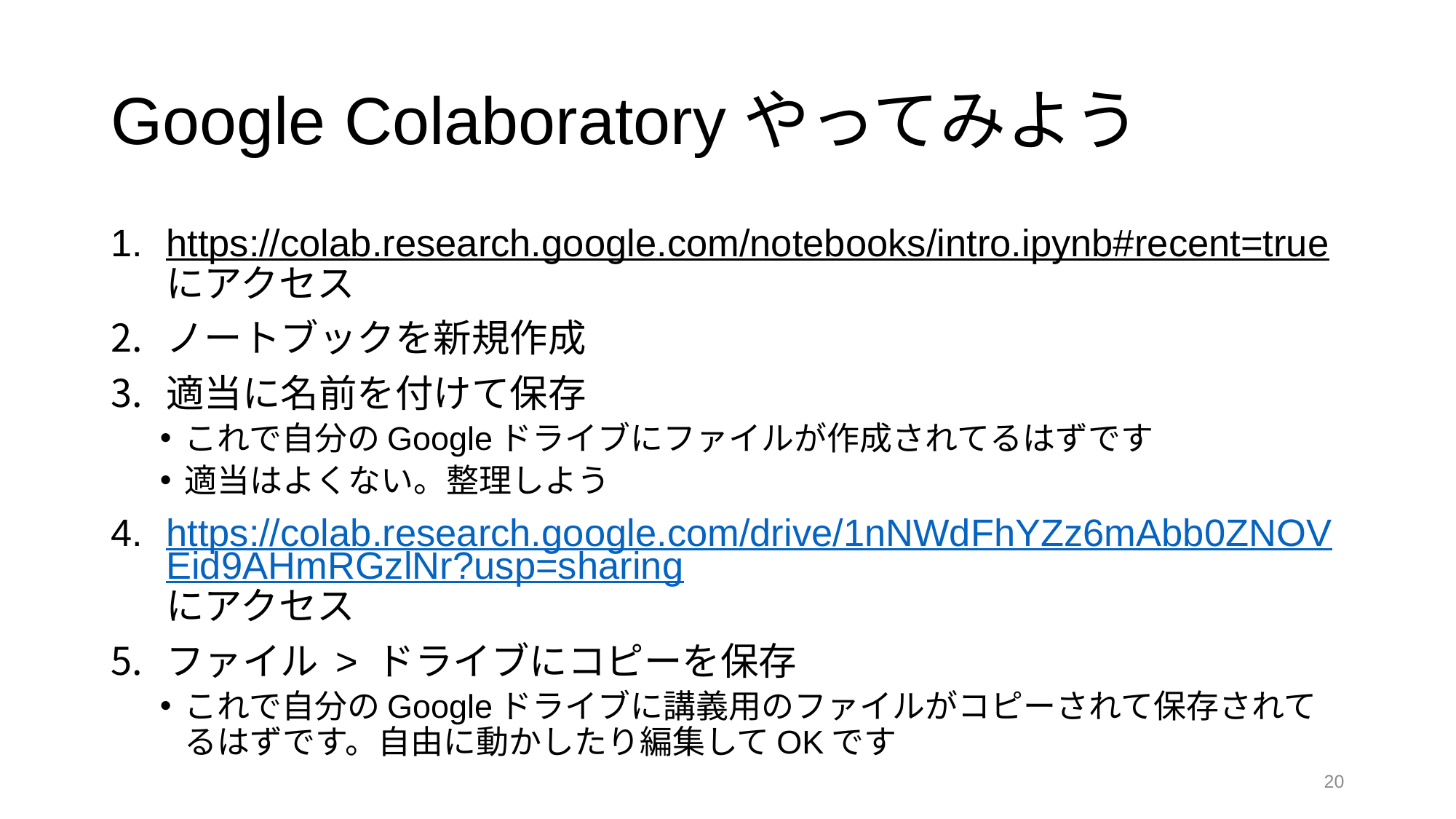

# Google Colaboratoryやってみよう
https://colab.research.google.com/notebooks/intro.ipynb#recent=trueにアクセス
ノートブックを新規作成
適当に名前を付けて保存
これで自分のGoogleドライブにファイルが作成されてるはずです
適当はよくない。整理しよう
https://colab.research.google.com/drive/1nNWdFhYZz6mAbb0ZNOVEid9AHmRGzlNr?usp=sharingにアクセス
ファイル > ドライブにコピーを保存
これで自分のGoogleドライブに講義用のファイルがコピーされて保存されてるはずです。自由に動かしたり編集してOKです

20